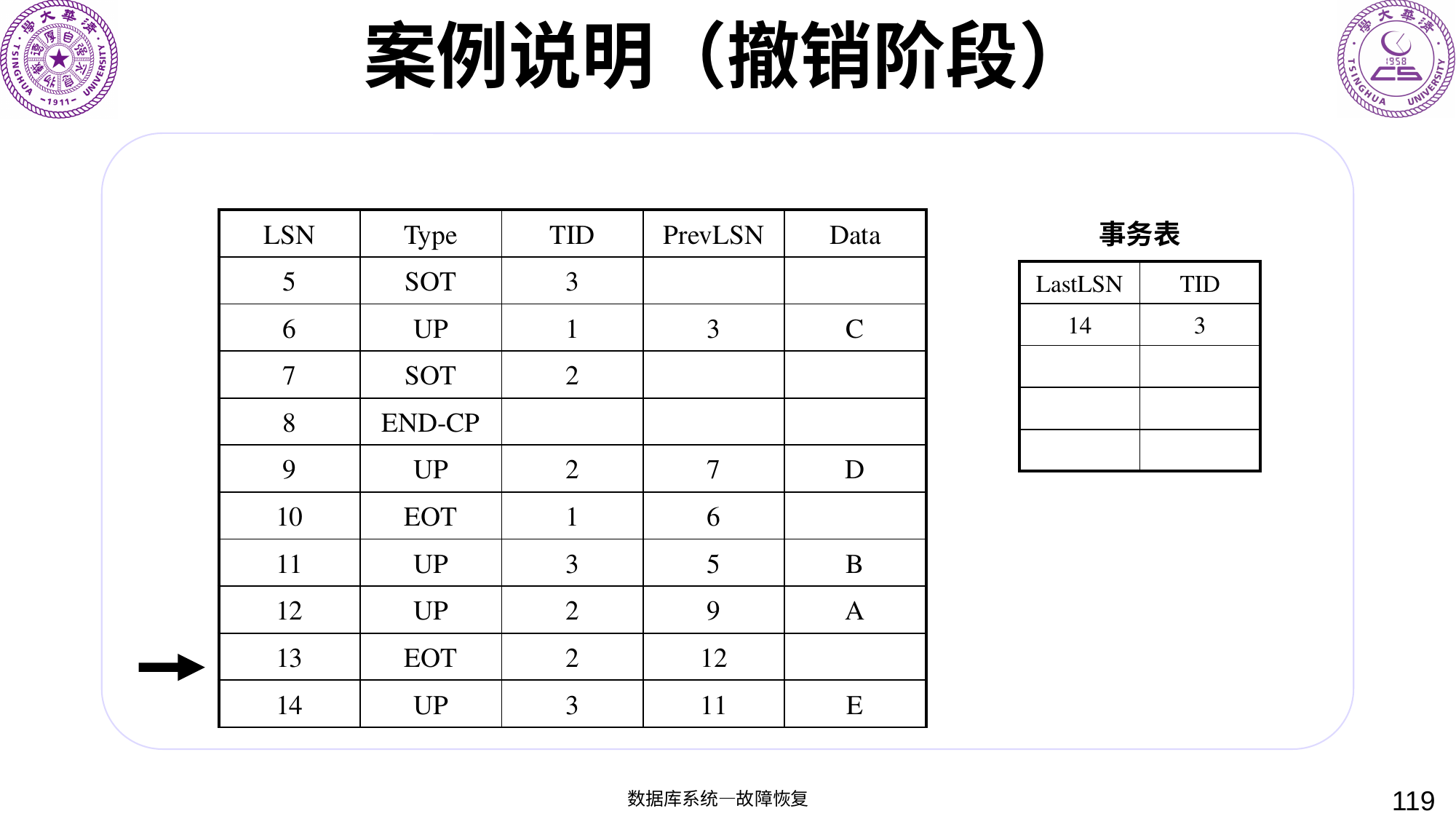

# 案例说明（撤销阶段）

| LSN | Type | TID | PrevLSN | Data |
| --- | --- | --- | --- | --- |
| 5 | SOT | 3 |  |  |
| 6 | UP | 1 | 3 | C |
| 7 | SOT | 2 |  |  |
| 8 | END-CP |  |  |  |
| 9 | UP | 2 | 7 | D |
| 10 | EOT | 1 | 6 |  |
| 11 | UP | 3 | 5 | B |
| 12 | UP | 2 | 9 | A |
| 13 | EOT | 2 | 12 |  |
| 14 | UP | 3 | 11 | E |
事务表
| LastLSN | TID |
| --- | --- |
| 14 | 3 |
|  |  |
|  |  |
|  |  |

119
数据库系统—故障恢复